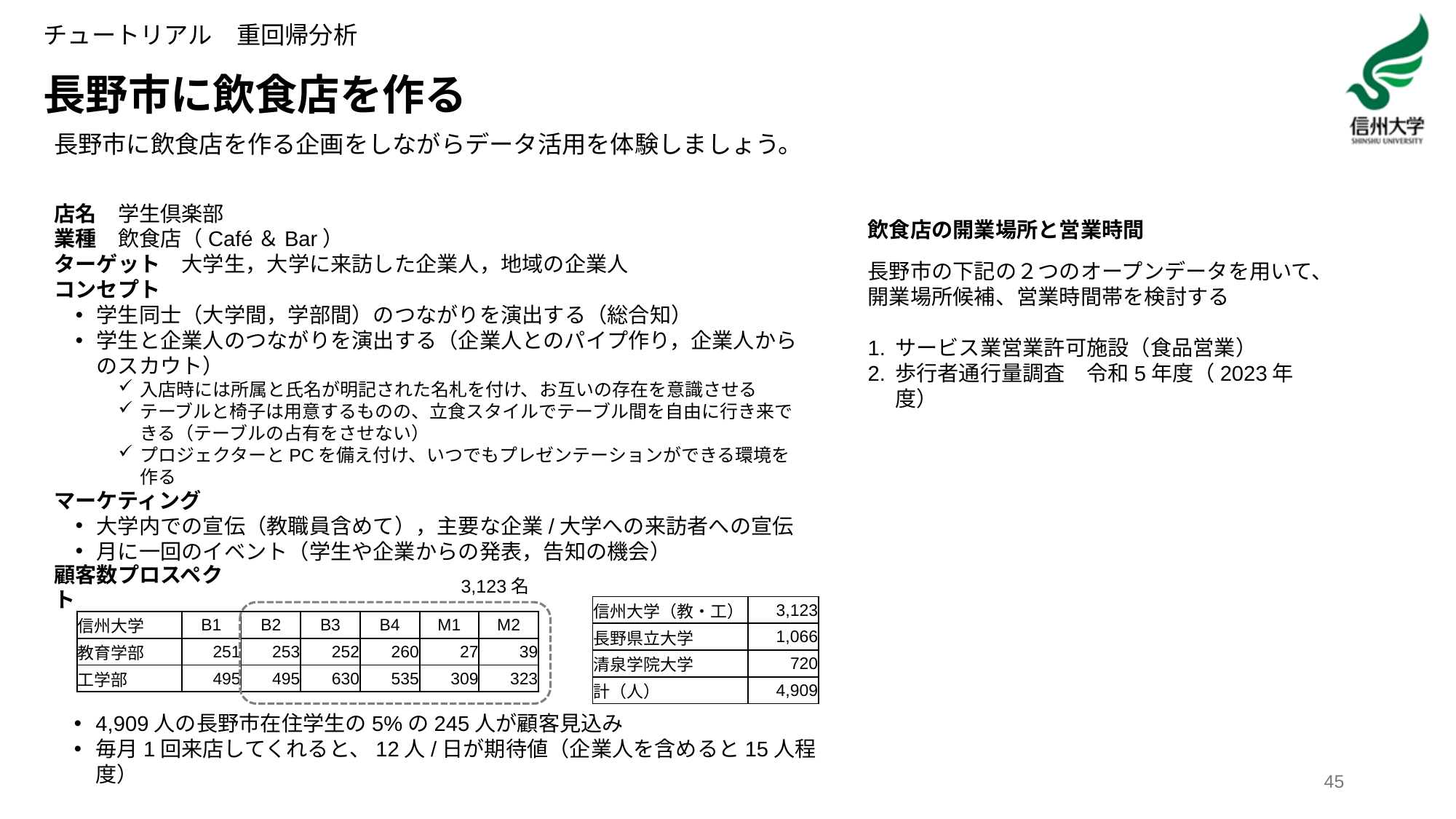

チュートリアル　重回帰分析
# 長野市に飲食店を作る
長野市に飲食店を作る企画をしながらデータ活用を体験しましょう。
店名　学生倶楽部
業種　飲食店（Café＆Bar）
ターゲット　大学生，大学に来訪した企業人，地域の企業人
コンセプト
学生同士（大学間，学部間）のつながりを演出する（総合知）
学生と企業人のつながりを演出する（企業人とのパイプ作り，企業人からのスカウト）
入店時には所属と氏名が明記された名札を付け、お互いの存在を意識させる
テーブルと椅子は用意するものの、立食スタイルでテーブル間を自由に行き来できる（テーブルの占有をさせない）
プロジェクターとPCを備え付け、いつでもプレゼンテーションができる環境を作る
マーケティング
大学内での宣伝（教職員含めて），主要な企業/大学への来訪者への宣伝
月に一回のイベント（学生や企業からの発表，告知の機会）

飲食店の開業場所と営業時間
長野市の下記の２つのオープンデータを用いて、開業場所候補、営業時間帯を検討する

サービス業営業許可施設（食品営業）
歩行者通行量調査　令和5年度（2023年度）
顧客数プロスペクト
3,123名
| 信州大学（教・工） | 3,123 |
| --- | --- |
| 長野県立大学 | 1,066 |
| 清泉学院大学 | 720 |
| 計（人） | 4,909 |

| 信州大学 | B1 | B2 | B3 | B4 | M1 | M2 |
| --- | --- | --- | --- | --- | --- | --- |
| 教育学部 | 251 | 253 | 252 | 260 | 27 | 39 |
| 工学部 | 495 | 495 | 630 | 535 | 309 | 323 |
4,909人の長野市在住学生の5%の245人が顧客見込み
毎月1回来店してくれると、12人/日が期待値（企業人を含めると15人程度）
45